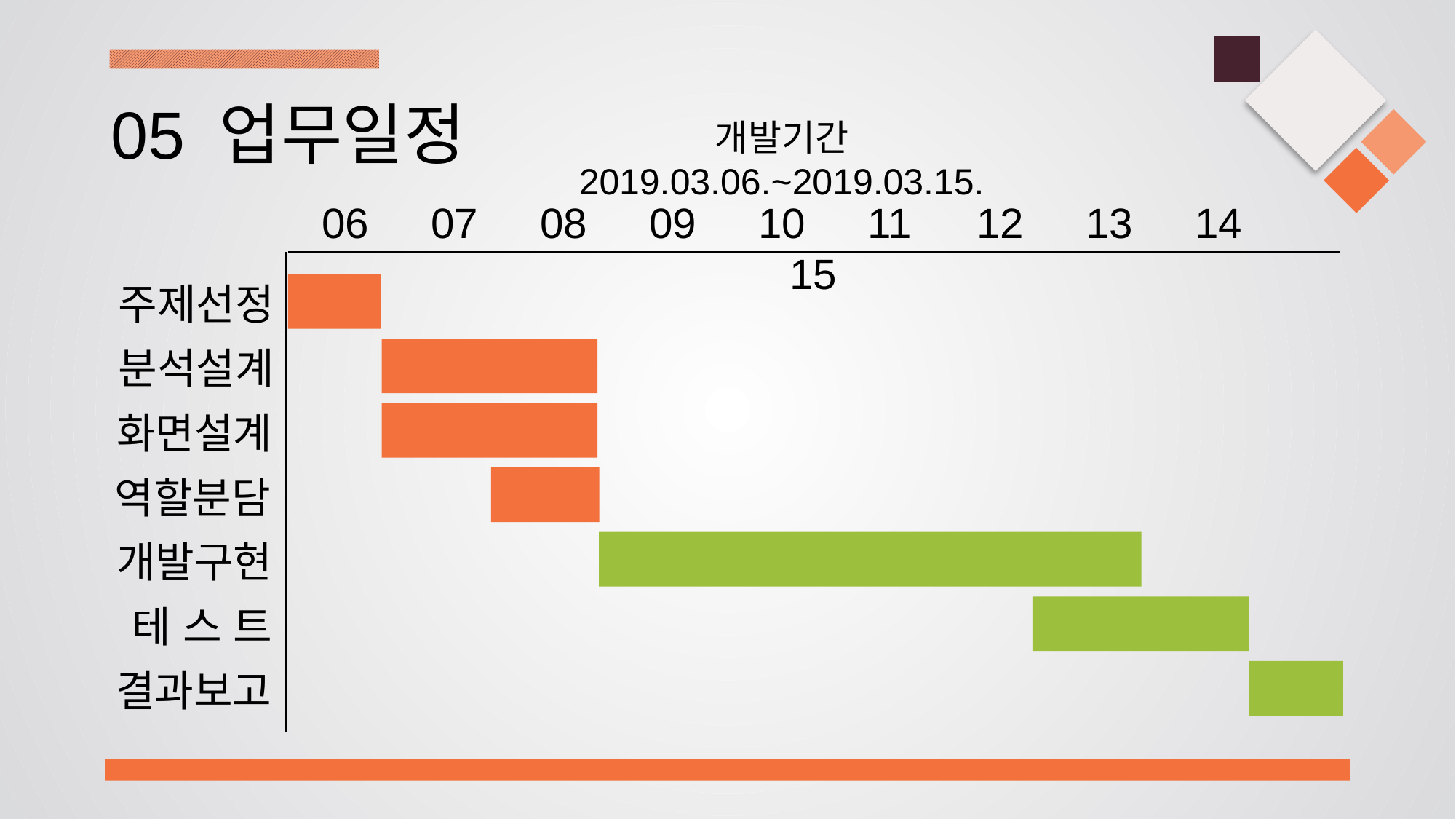

# 05 업무일정
개발기간 2019.03.06.~2019.03.15.
06	07	08	09	10	11	12	13	14	15
주제선정
분석설계
화면설계
역할분담
개발구현
테 스 트
결과보고